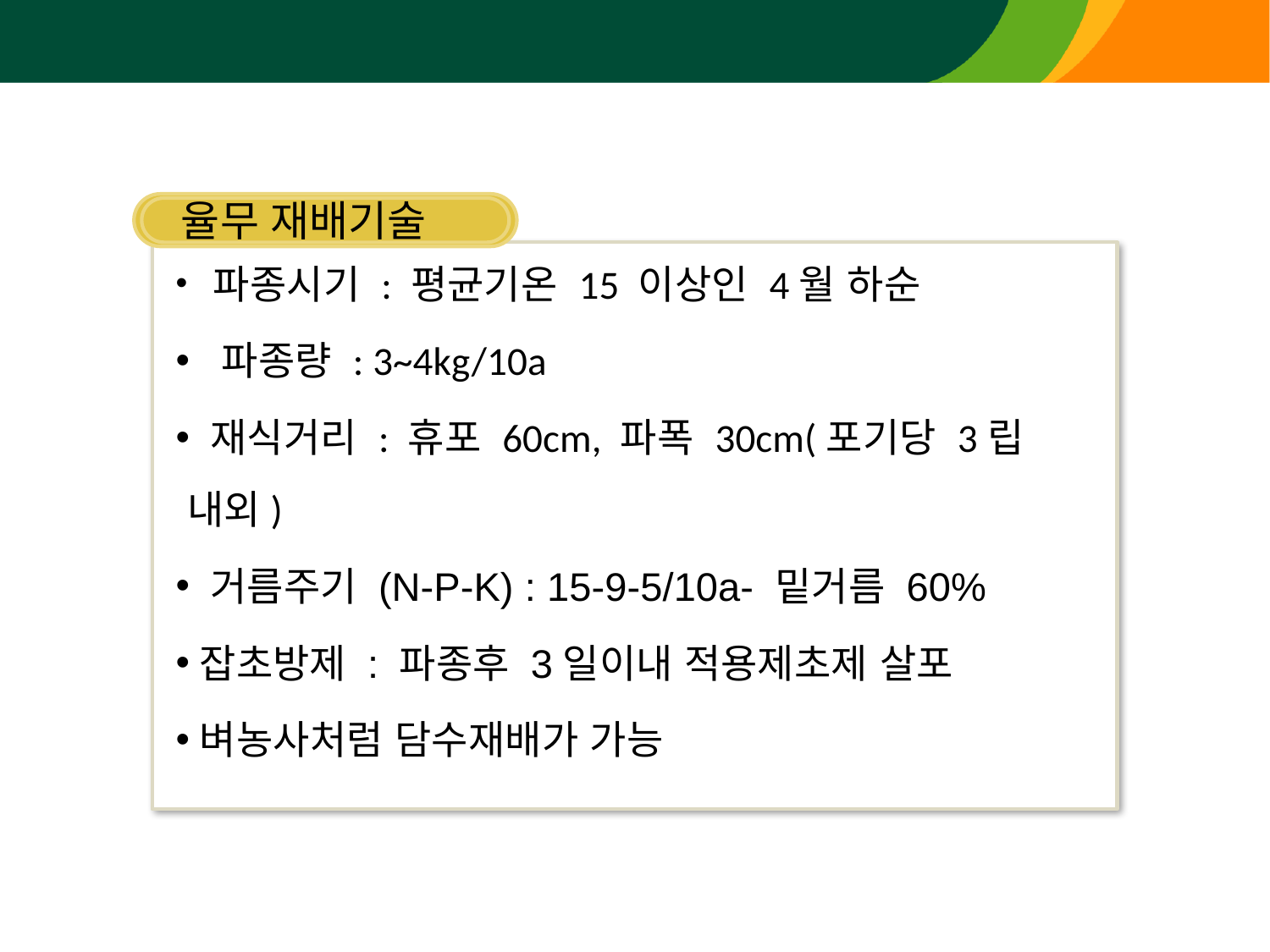

율무 재배기술

  파종시기 : 평균기온 15 이상인 4월 하순
  파종량 : 3~4kg/10a
 재식거리 : 휴포 60cm, 파폭 30cm(포기당 3립 내외)
 거름주기 (N-P-K) : 15-9-5/10a- 밑거름 60%
잡초방제 : 파종후 3일이내 적용제초제 살포
벼농사처럼 담수재배가 가능